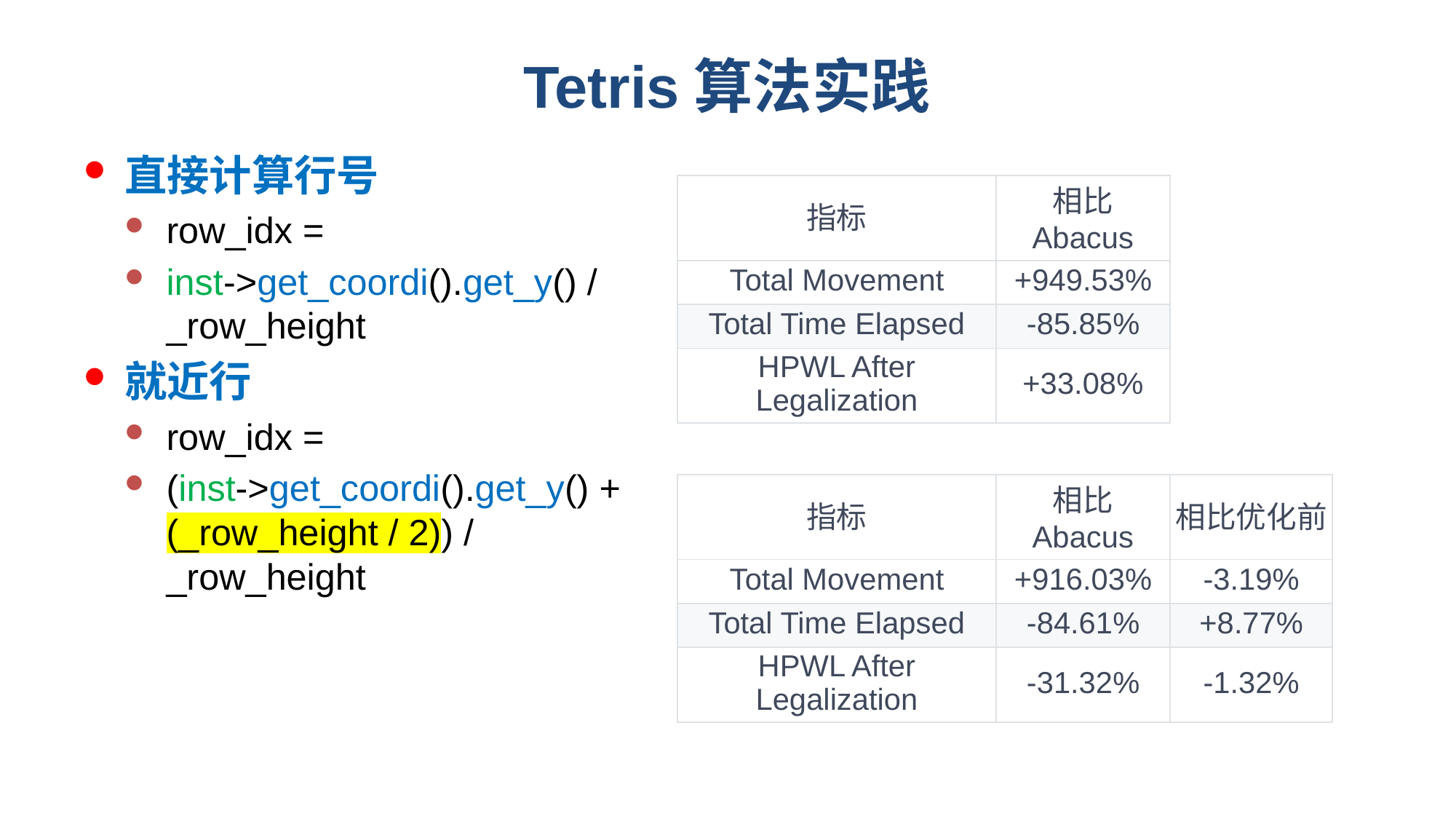

# Tetris算法实践
直接计算行号
row_idx =
inst->get_coordi().get_y() / _row_height
就近行
row_idx =
(inst->get_coordi().get_y() + (_row_height / 2)) / _row_height
| 指标 | 相比 Abacus |  |
| --- | --- | --- |
| Total Movement | +949.53% |  |
| Total Time Elapsed | -85.85% |  |
| HPWL After Legalization | +33.08% |  |
|  |  |  |
| 指标 | 相比 Abacus | 相比优化前 |
| Total Movement | +916.03% | -3.19% |
| Total Time Elapsed | -84.61% | +8.77% |
| HPWL After Legalization | -31.32% | -1.32% |